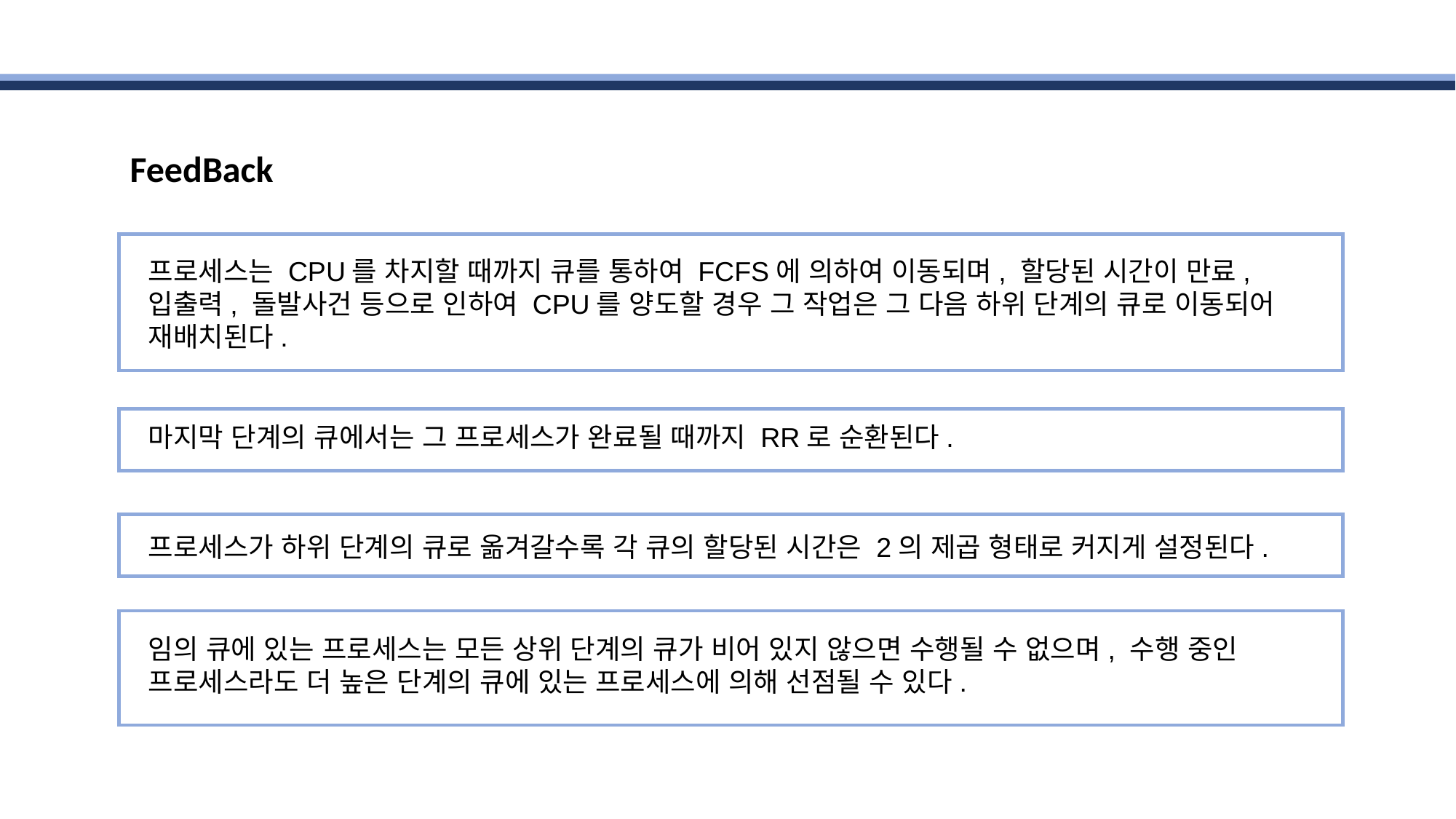

FeedBack

프로세스는 CPU를 차지할 때까지 큐를 통하여 FCFS에 의하여 이동되며, 할당된 시간이 만료,              입출력, 돌발사건 등으로 인하여 CPU를 양도할 경우 그 작업은 그 다음 하위 단계의 큐로 이동되어 재배치된다.

마지막 단계의 큐에서는 그 프로세스가 완료될 때까지 RR로 순환된다.

프로세스가 하위 단계의 큐로 옮겨갈수록 각 큐의 할당된 시간은 2의 제곱 형태로 커지게 설정된다.

임의 큐에 있는 프로세스는 모든 상위 단계의 큐가 비어 있지 않으면 수행될 수 없으며, 수행 중인 프로세스라도 더 높은 단계의 큐에 있는 프로세스에 의해 선점될 수 있다.